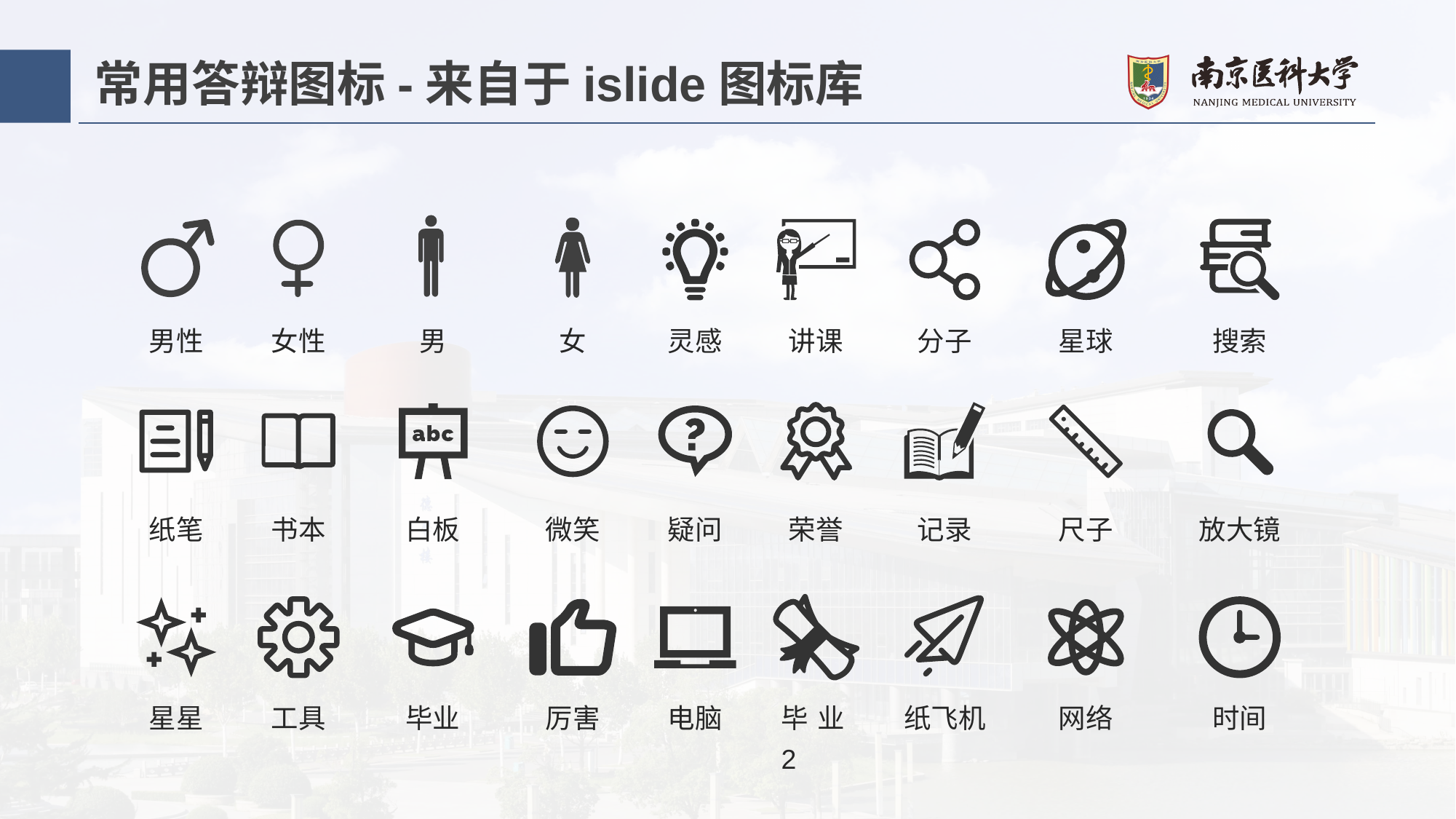

# 常用答辩图标-来自于islide图标库

男性
女性
男
女
灵感
讲课
分子
星球
搜索

纸笔
书本
白板
微笑
疑问
荣誉
记录
尺子
放大镜

星星
工具
毕业
厉害
电脑
毕业2
纸飞机
网络
时间